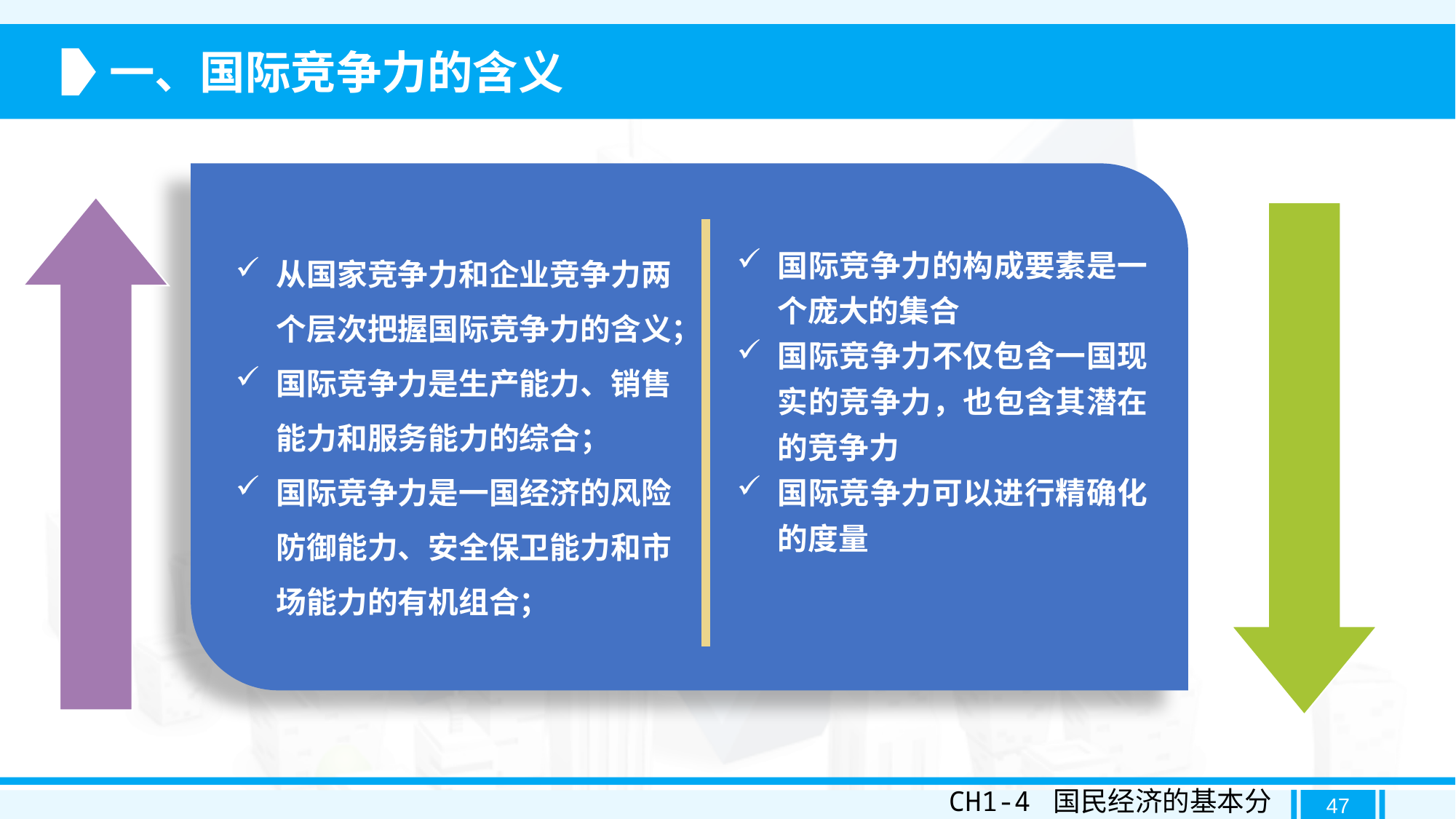

一、国际竞争力的含义

从国家竞争力和企业竞争力两个层次把握国际竞争力的含义；
国际竞争力是生产能力、销售能力和服务能力的综合；
国际竞争力是一国经济的风险防御能力、安全保卫能力和市场能力的有机组合；
国际竞争力的构成要素是一个庞大的集合
国际竞争力不仅包含一国现实的竞争力，也包含其潜在的竞争力
国际竞争力可以进行精确化的度量

CH1-4 国民经济的基本分类
47